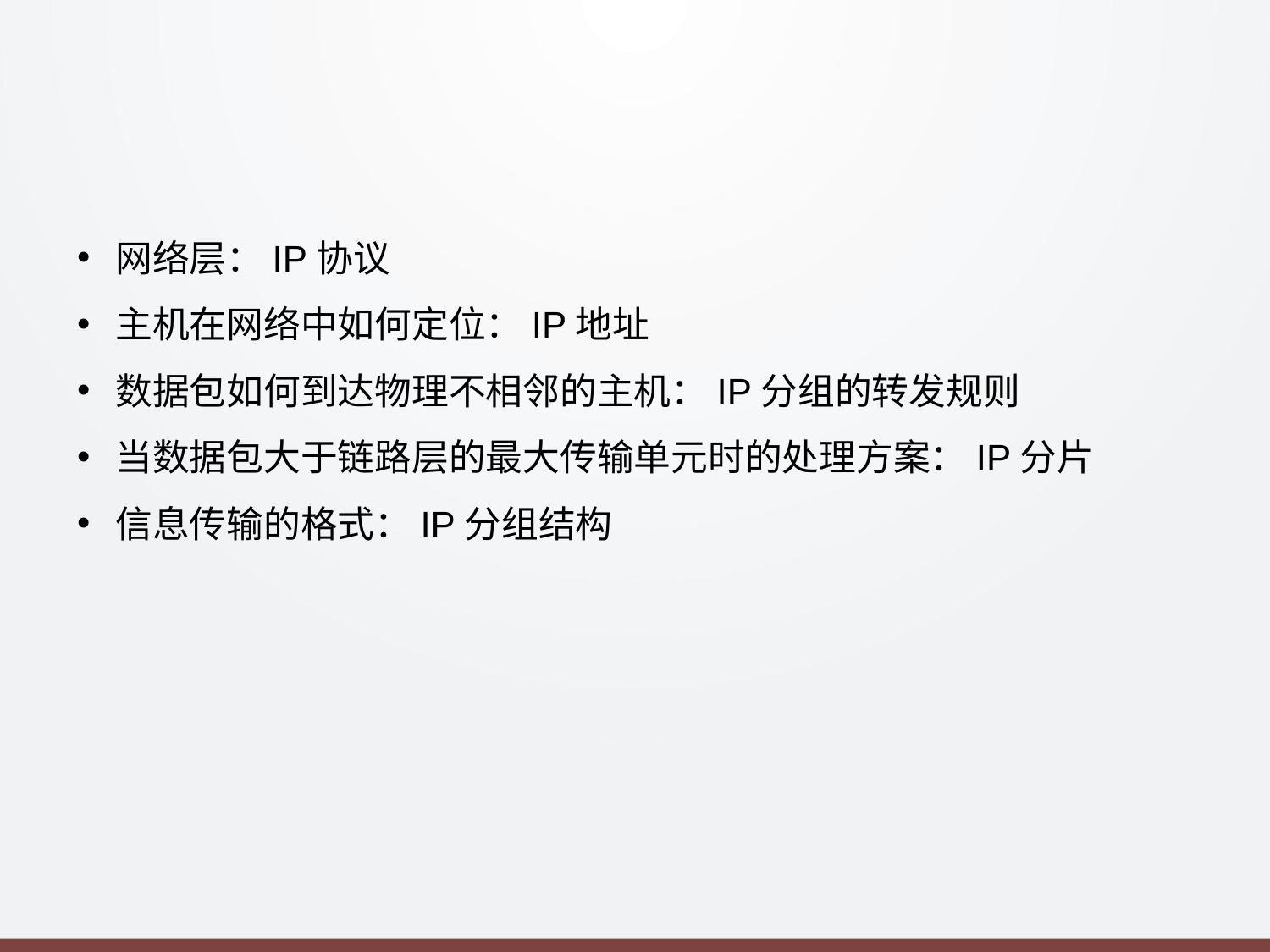

#
⽹络层：IP协议
主机在⽹络中如何定位：IP地址
数据包如何到达物理不相邻的主机：IP分组的转发规则
当数据包⼤于链路层的最⼤传输单元时的处理⽅案：IP分⽚
信息传输的格式：IP分组结构